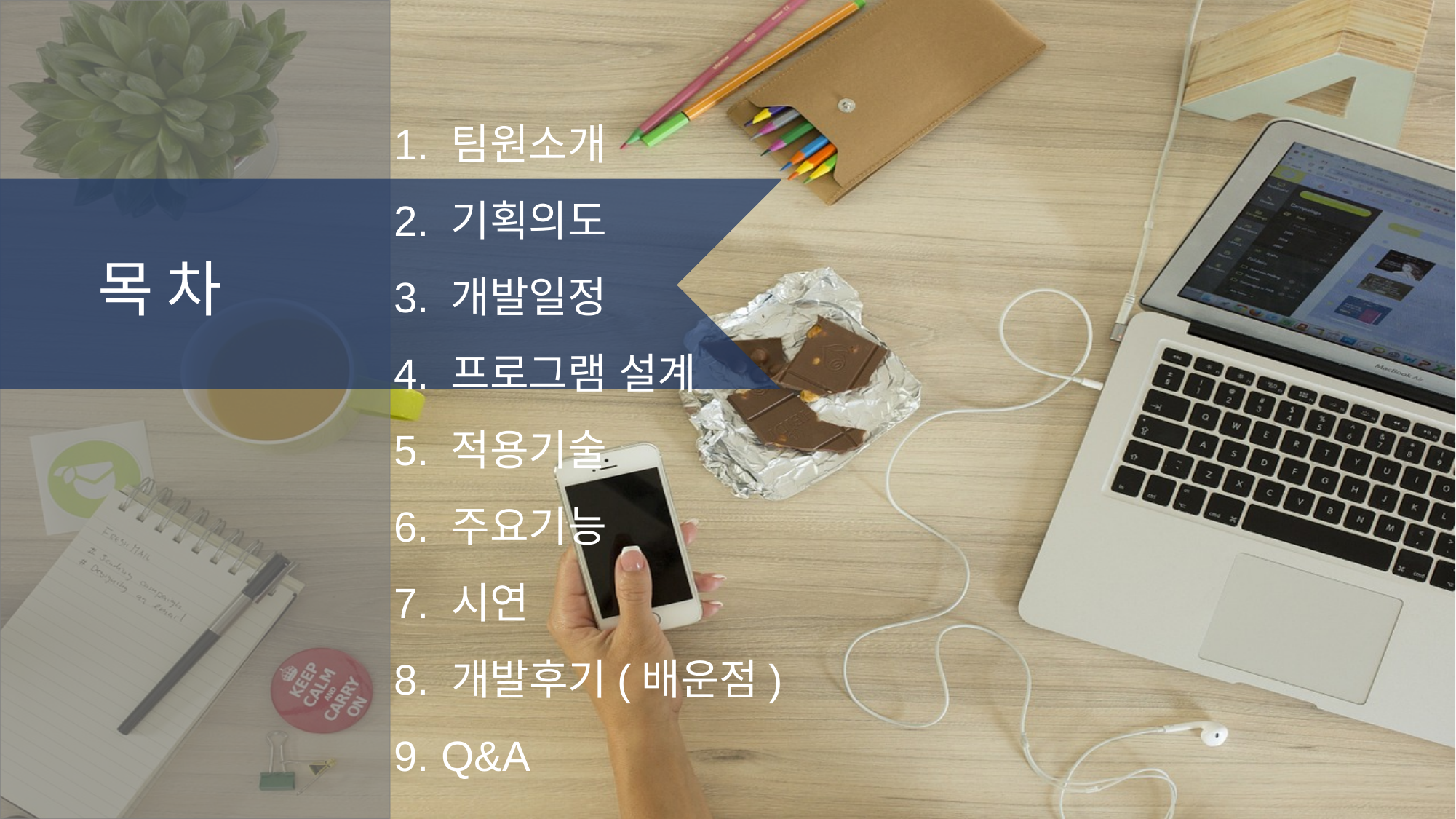

팀원소개
 기획의도
 개발일정
 프로그램 설계
 적용기술
 주요기능
7. 시연
8. 개발후기(배운점)
9. Q&A

목 차